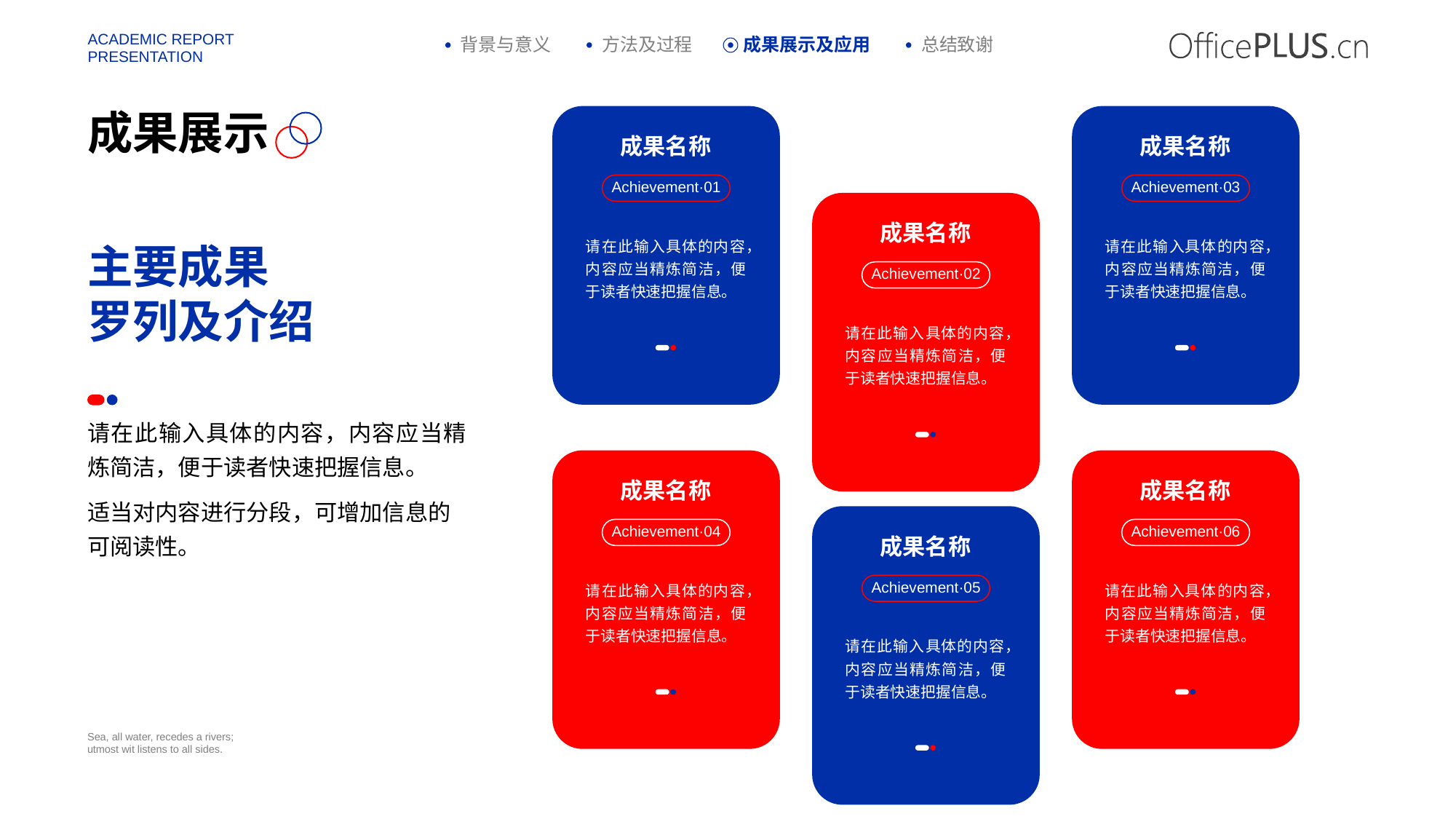

背景与意义
方法及过程
成果展示及应用
总结致谢

成果展示

成果名称
成果名称

Achievement·01
Achievement·03

成果名称
请在此输入具体的内容，内容应当精炼简洁，便于读者快速把握信息。
请在此输入具体的内容，内容应当精炼简洁，便于读者快速把握信息。
主要成果
罗列及介绍

Achievement·02
请在此输入具体的内容，内容应当精炼简洁，便于读者快速把握信息。

请在此输入具体的内容，内容应当精炼简洁，便于读者快速把握信息。

成果名称
成果名称
适当对内容进行分段，可增加信息的可阅读性。

Achievement·04
Achievement·06
成果名称

请在此输入具体的内容，内容应当精炼简洁，便于读者快速把握信息。
请在此输入具体的内容，内容应当精炼简洁，便于读者快速把握信息。
Achievement·05
请在此输入具体的内容，内容应当精炼简洁，便于读者快速把握信息。

成果名称
成果名称
成果名称

Achievement·01
Achievement·01

Achievement·01
请在此输入具体的内容，内容应当精炼简洁，便于读者快速把握信息。
请在此输入具体的内容，内容应当精炼简洁，便于读者快速把握信息。
请在此输入具体的内容，内容应当精炼简洁，便于读者快速把握信息。